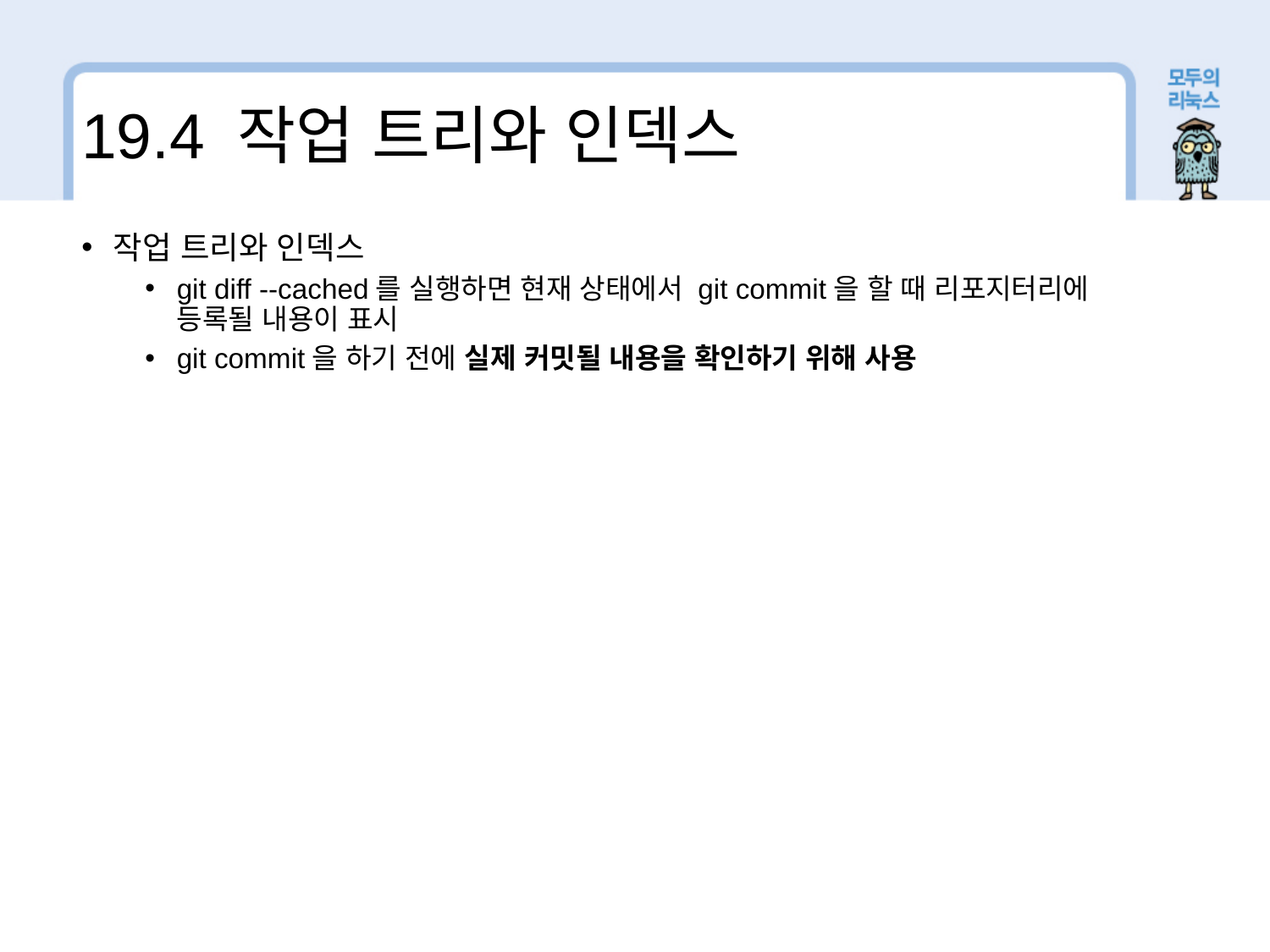

19.4 작업 트리와 인덱스
작업 트리와 인덱스
git diff --cached를 실행하면 현재 상태에서 git commit을 할 때 리포지터리에 등록될 내용이 표시
git commit을 하기 전에 실제 커밋될 내용을 확인하기 위해 사용